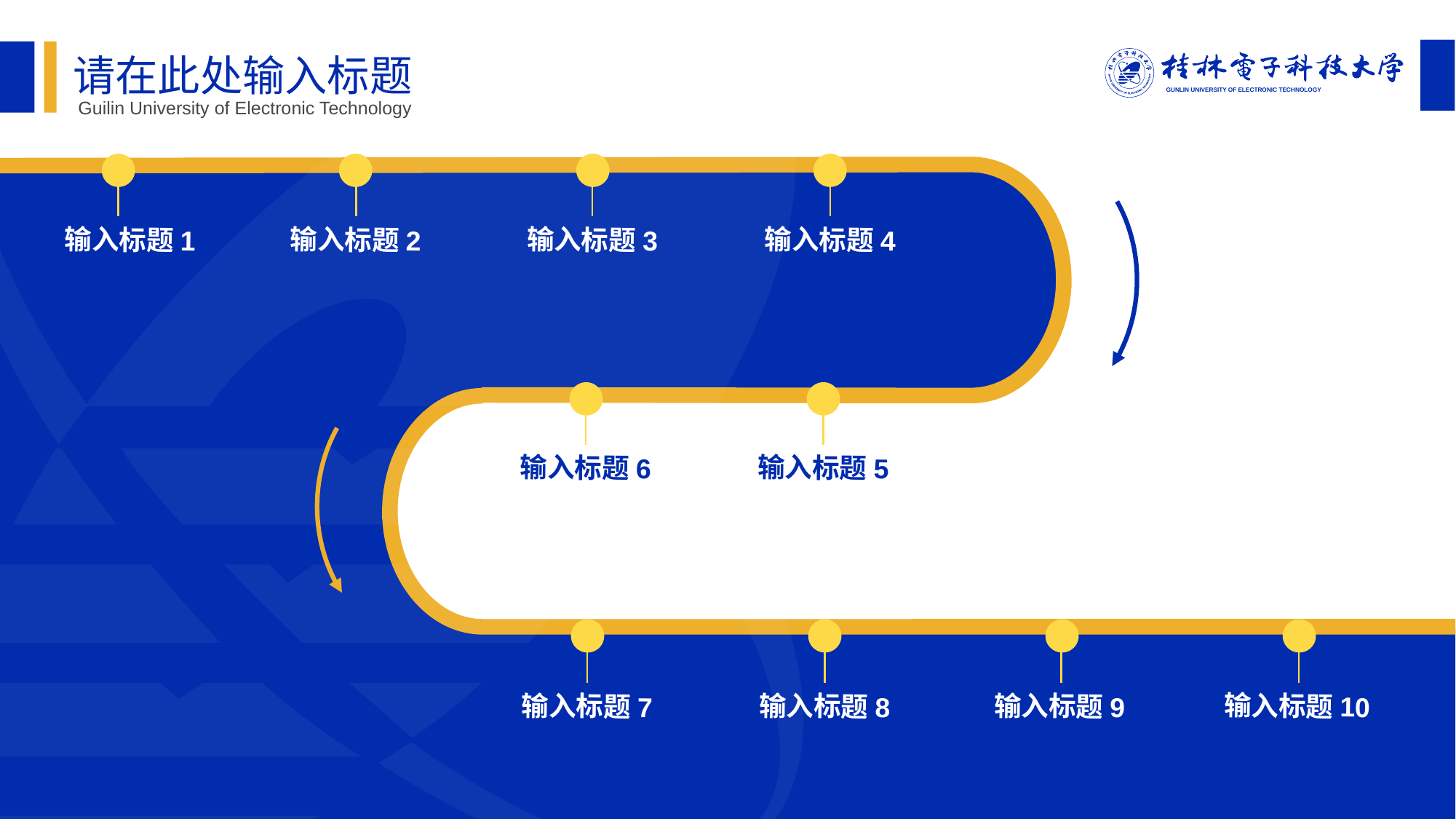

请在此处输入标题

Guilin University of Electronic Technology

输入标题1

输入标题2

输入标题3

输入标题4

输入标题6

输入标题5

输入标题7

输入标题8

输入标题9

输入标题10